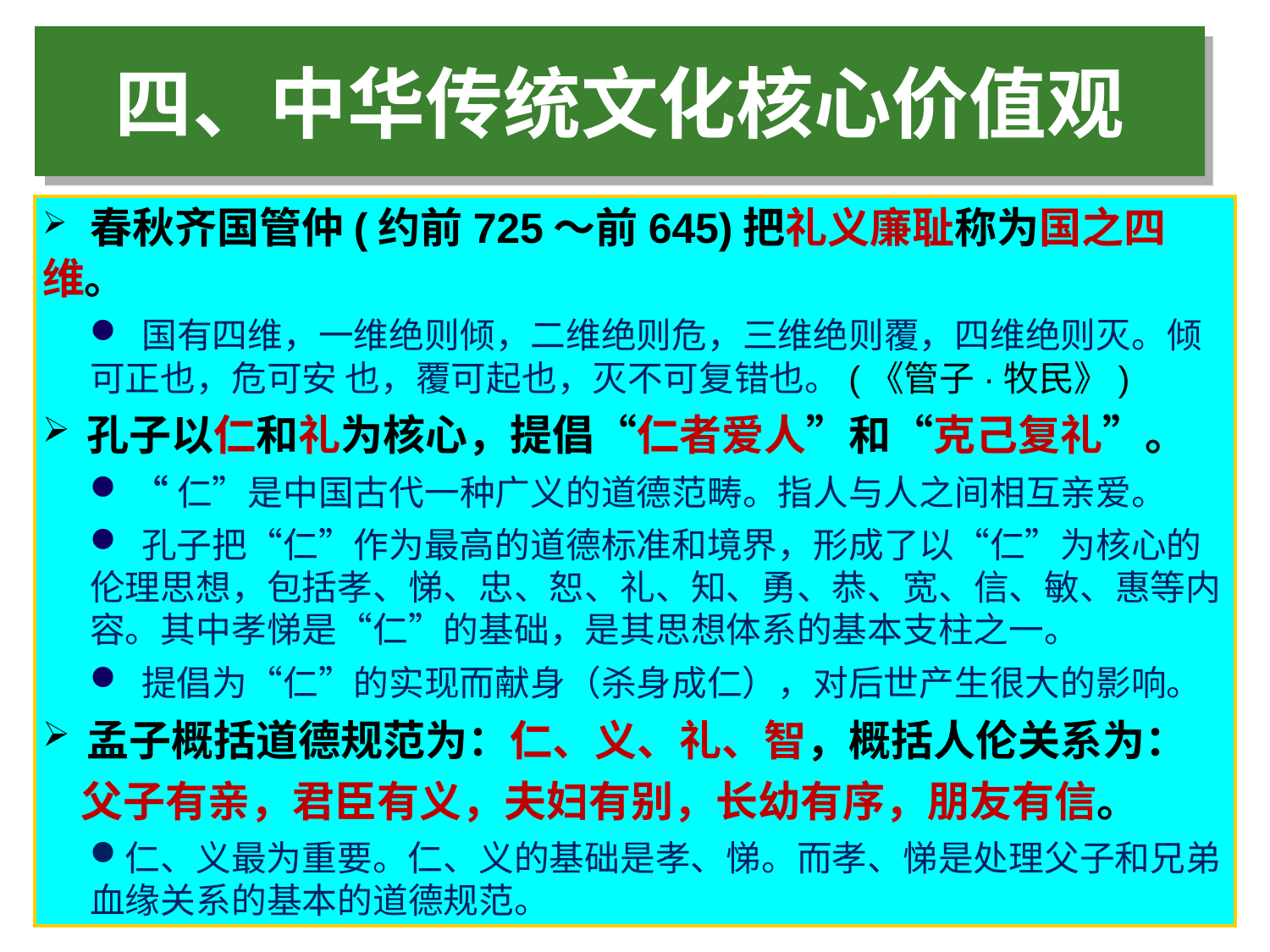

四、中华传统文化核心价值观
  春秋齐国管仲(约前725～前645)把礼义廉耻称为国之四维。
 国有四维，一维绝则倾，二维绝则危，三维绝则覆，四维绝则灭。倾可正也，危可安 也，覆可起也，灭不可复错也。(《管子·牧民》)
 孔子以仁和礼为核心，提倡“仁者爱人”和“克己复礼”。
 “仁”是中国古代一种广义的道德范畴。指人与人之间相互亲爱。
 孔子把“仁”作为最高的道德标准和境界，形成了以“仁”为核心的伦理思想，包括孝、悌、忠、恕、礼、知、勇、恭、宽、信、敏、惠等内容。其中孝悌是“仁”的基础，是其思想体系的基本支柱之一。
 提倡为“仁”的实现而献身（杀身成仁），对后世产生很大的影响。
 孟子概括道德规范为：仁、义、礼、智，概括人伦关系为：
   父子有亲，君臣有义，夫妇有别，长幼有序，朋友有信。
仁、义最为重要。仁、义的基础是孝、悌。而孝、悌是处理父子和兄弟血缘关系的基本的道德规范。
第55页，共19页